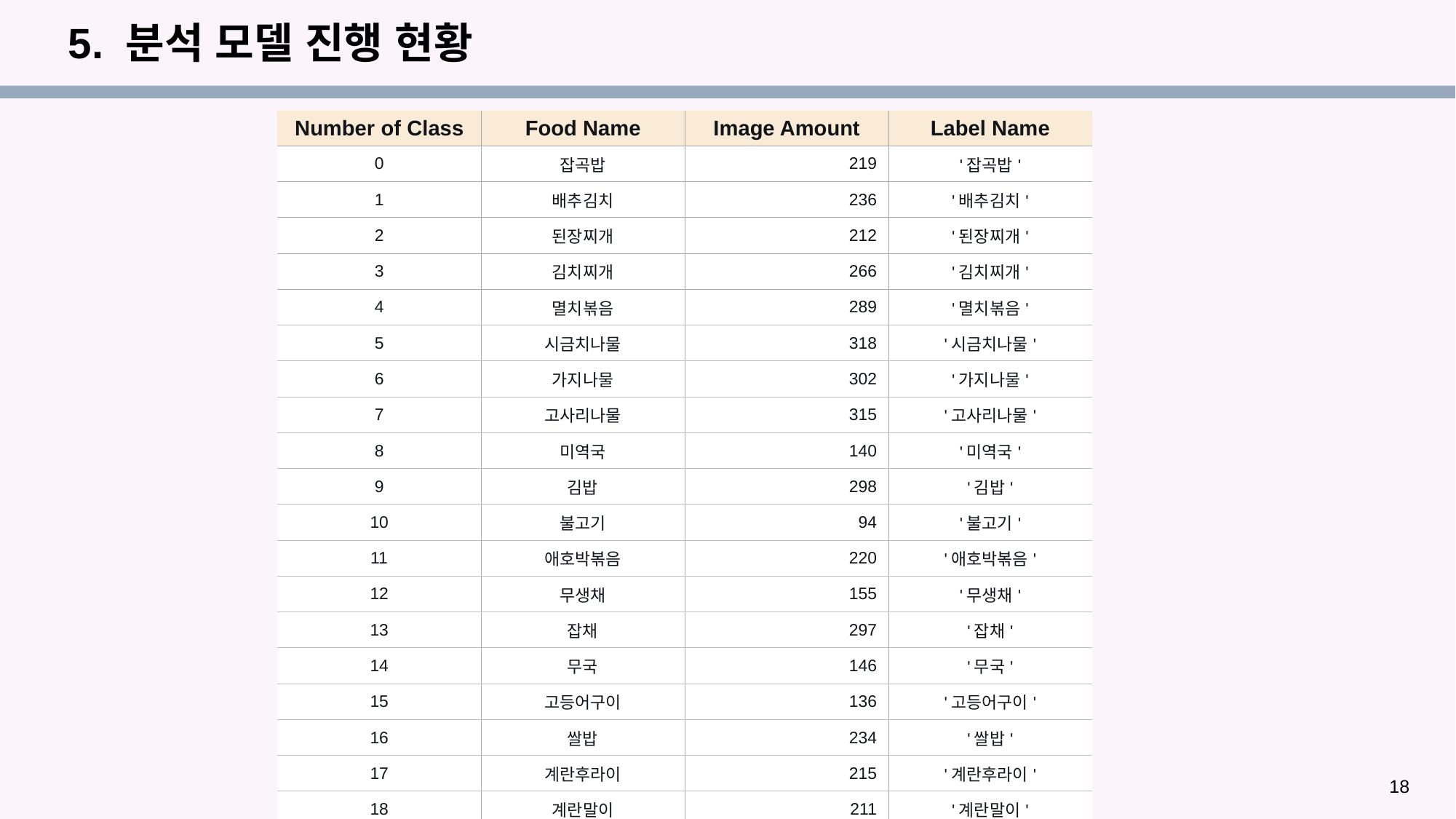

# 5. 분석 모델 진행 현황
| Number of Class | Food Name | Image Amount | Label Name |
| --- | --- | --- | --- |
| 0 | 잡곡밥 | 219 | '잡곡밥' |
| 1 | 배추김치 | 236 | '배추김치' |
| 2 | 된장찌개 | 212 | '된장찌개' |
| 3 | 김치찌개 | 266 | '김치찌개' |
| 4 | 멸치볶음 | 289 | '멸치볶음' |
| 5 | 시금치나물 | 318 | '시금치나물' |
| 6 | 가지나물 | 302 | '가지나물' |
| 7 | 고사리나물 | 315 | '고사리나물' |
| 8 | 미역국 | 140 | '미역국' |
| 9 | 김밥 | 298 | '김밥' |
| 10 | 불고기 | 94 | '불고기' |
| 11 | 애호박볶음 | 220 | '애호박볶음' |
| 12 | 무생채 | 155 | '무생채' |
| 13 | 잡채 | 297 | '잡채' |
| 14 | 무국 | 146 | '무국' |
| 15 | 고등어구이 | 136 | '고등어구이' |
| 16 | 쌀밥 | 234 | '쌀밥' |
| 17 | 계란후라이 | 215 | '계란후라이' |
| 18 | 계란말이 | 211 | '계란말이' |
| 총 음식 개수 : 19 |  | 총 이미지 데이터 개수 : 4303 |  |